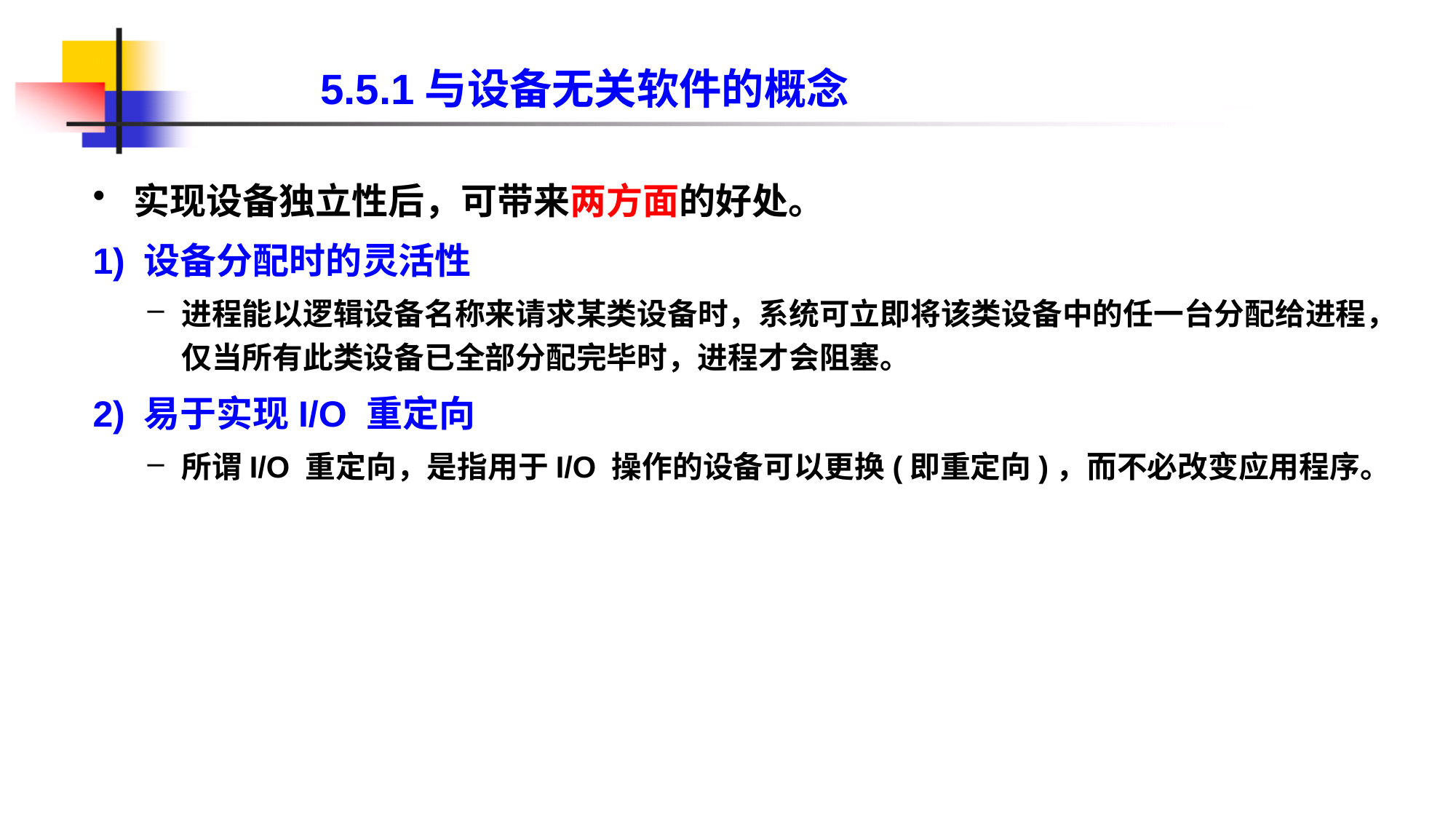

5.5.1与设备无关软件的概念
实现设备独立性后，可带来两方面的好处。
1) 设备分配时的灵活性
进程能以逻辑设备名称来请求某类设备时，系统可立即将该类设备中的任一台分配给进程，仅当所有此类设备已全部分配完毕时，进程才会阻塞。
2) 易于实现I/O 重定向
所谓I/O 重定向，是指用于I/O 操作的设备可以更换(即重定向)，而不必改变应用程序。